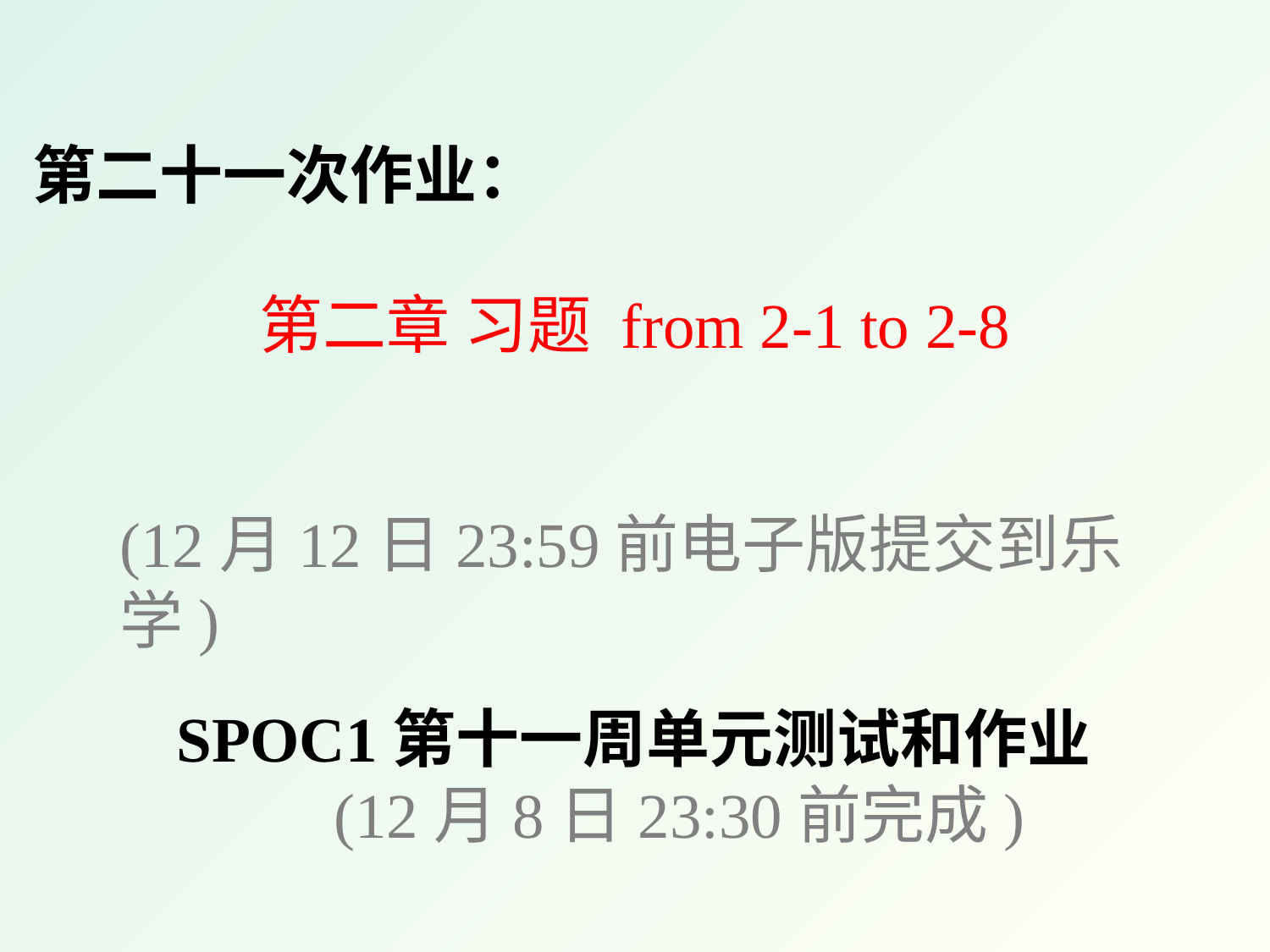

第二十一次作业：
第二章 习题 from 2-1 to 2-8
(12月12日23:59前电子版提交到乐学)
SPOC1第十一周单元测试和作业
                   (12月8日23:30前完成)